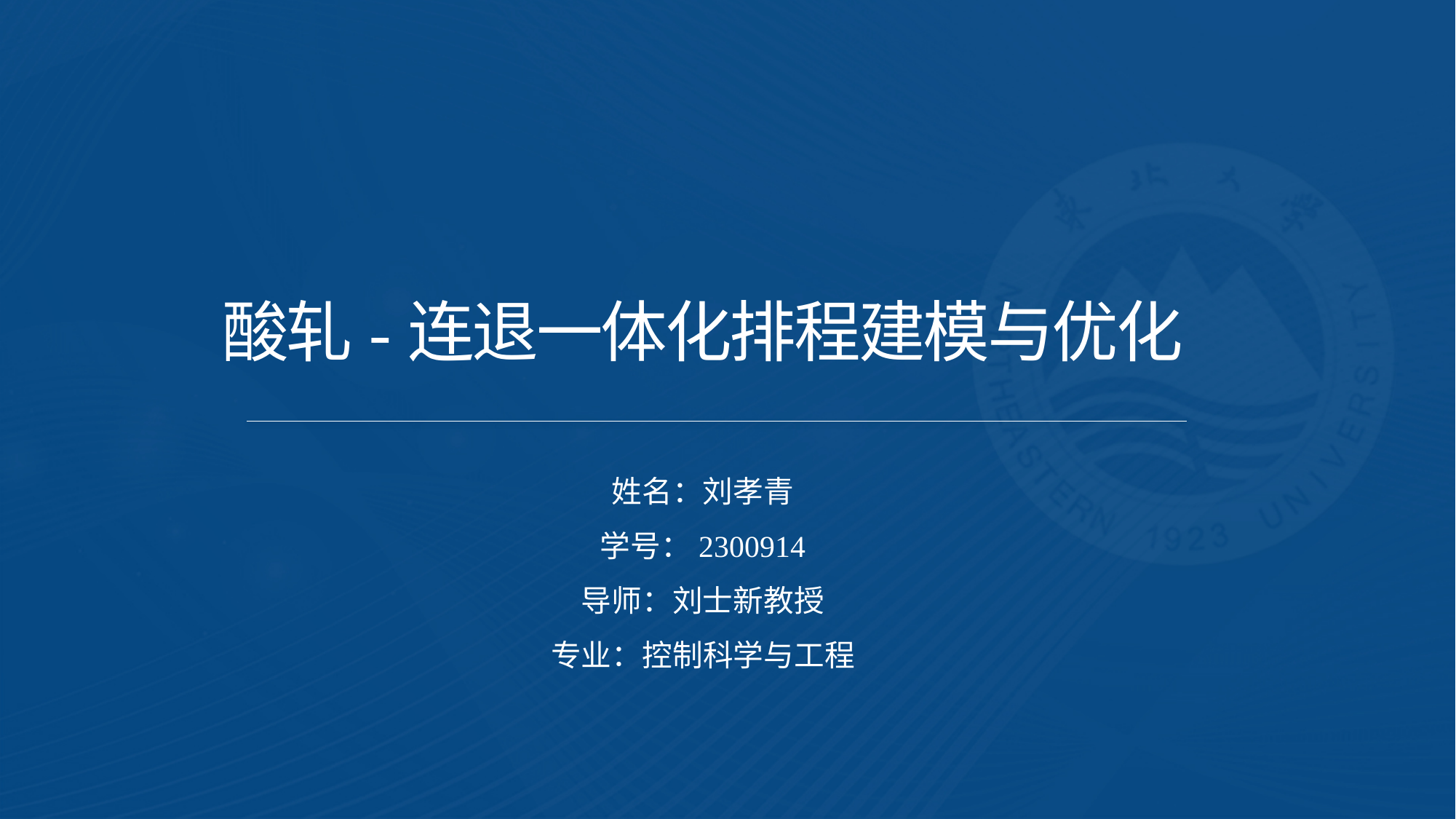

酸轧-连退一体化排程建模与优化
姓名：刘孝青
学号：2300914
导师：刘士新教授
专业：控制科学与工程